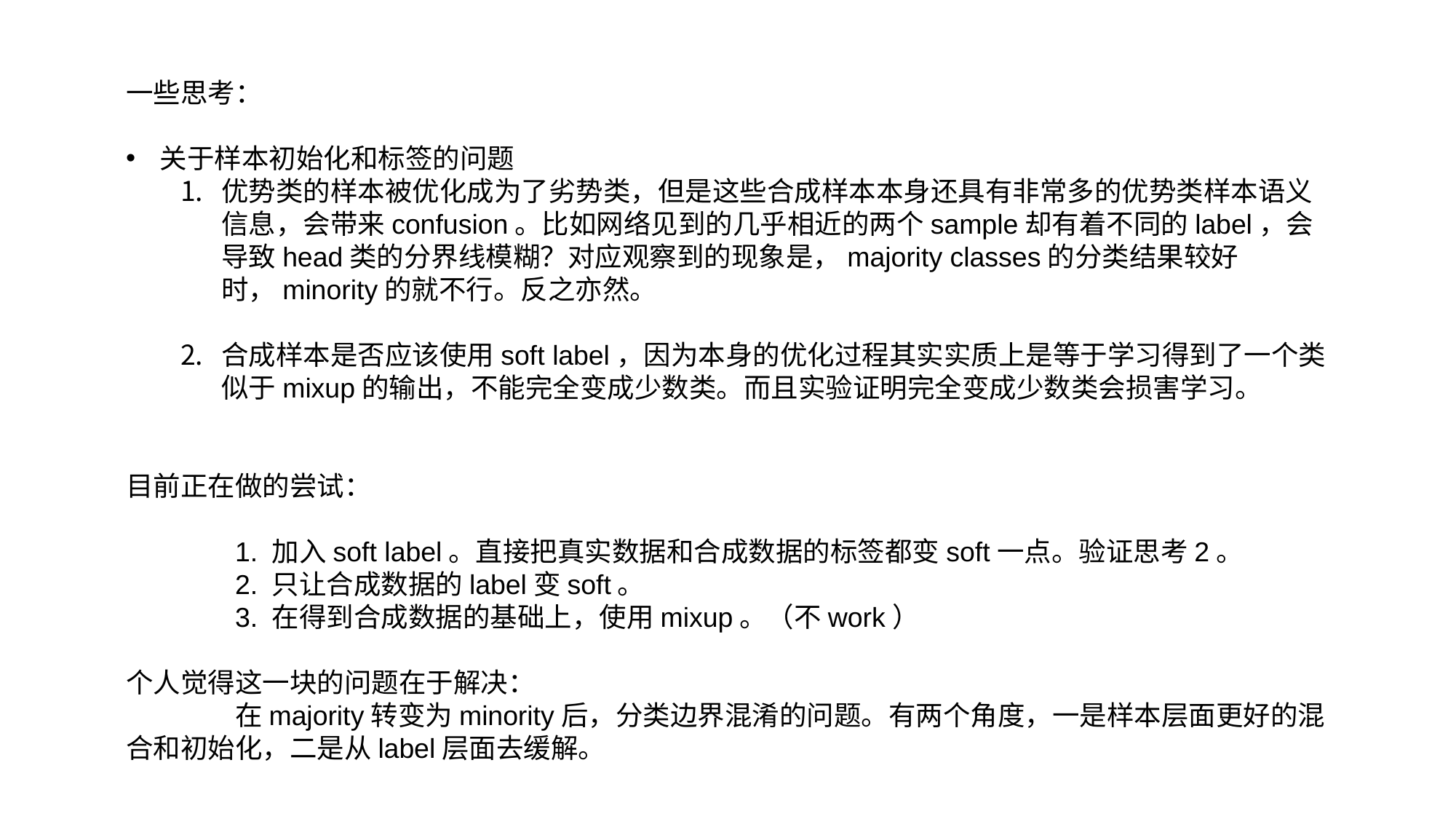

一些思考：

关于样本初始化和标签的问题
优势类的样本被优化成为了劣势类，但是这些合成样本本身还具有非常多的优势类样本语义信息，会带来confusion。比如网络见到的几乎相近的两个sample却有着不同的label，会导致head类的分界线模糊？对应观察到的现象是，majority classes的分类结果较好时，minority的就不行。反之亦然。

合成样本是否应该使用soft label，因为本身的优化过程其实实质上是等于学习得到了一个类似于mixup的输出，不能完全变成少数类。而且实验证明完全变成少数类会损害学习。

目前正在做的尝试：

	1. 加入soft label。直接把真实数据和合成数据的标签都变soft一点。验证思考2。
	2. 只让合成数据的label变soft。
	3. 在得到合成数据的基础上，使用mixup。（不work）

个人觉得这一块的问题在于解决：
	在majority转变为minority后，分类边界混淆的问题。有两个角度，一是样本层面更好的混合和初始化，二是从label层面去缓解。